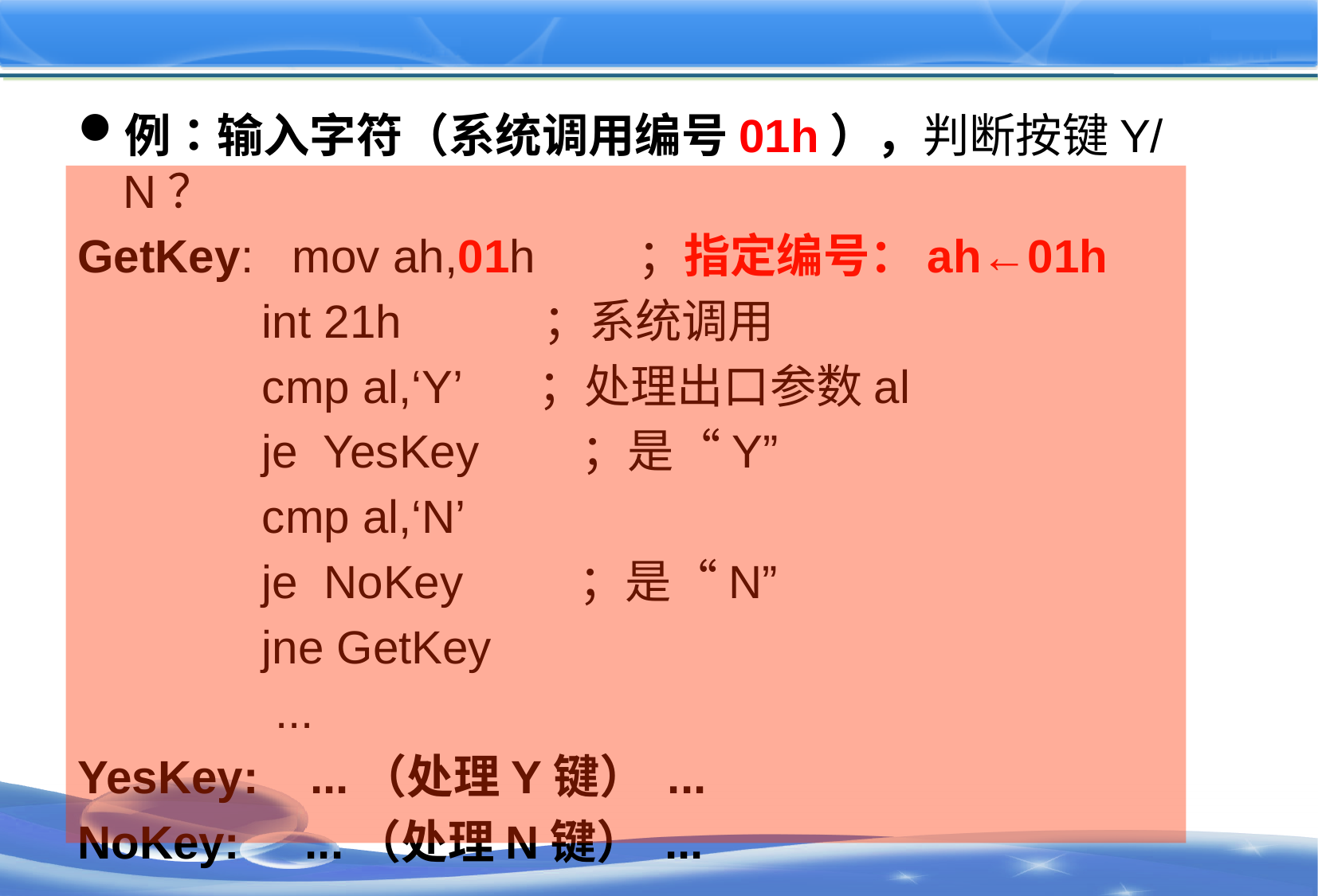

#
例：输入字符（系统调用编号01h），判断按键Y/N？
GetKey:   mov ah,01h       ；指定编号：ah←01h
     int 21h          ；系统调用
     cmp al,‘Y’     ；处理出口参数al
     je  YesKey       ；是“Y”
     cmp al,‘N’
     je  NoKey        ；是“N”
     jne GetKey
      ...
YesKey:    ...（处理Y键） ...
NoKey:     ...（处理N键） ...